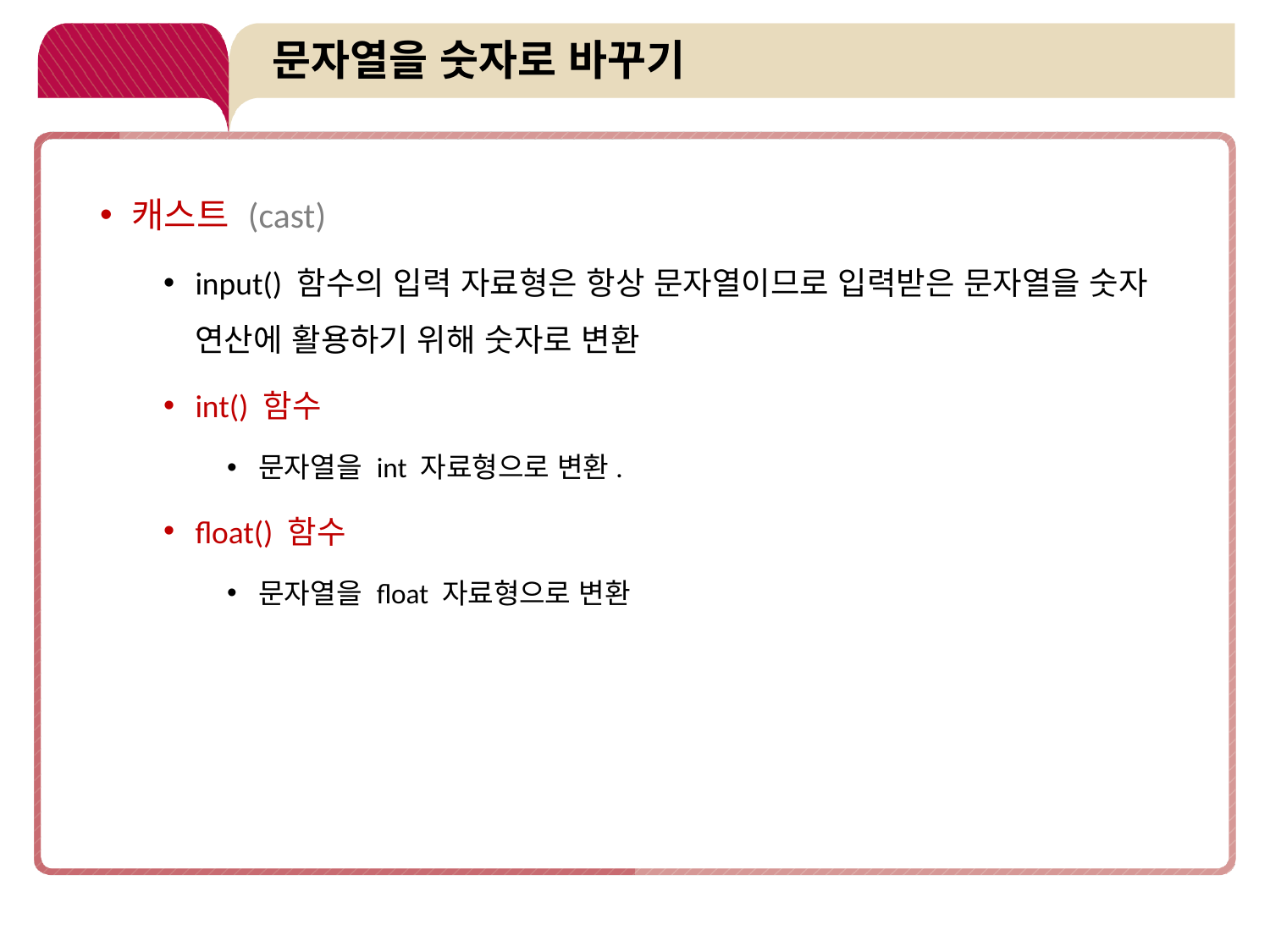

# 문자열을 숫자로 바꾸기
캐스트 (cast)
input() 함수의 입력 자료형은 항상 문자열이므로 입력받은 문자열을 숫자 연산에 활용하기 위해 숫자로 변환
int() 함수
문자열을 int 자료형으로 변환.
float() 함수
문자열을 float 자료형으로 변환